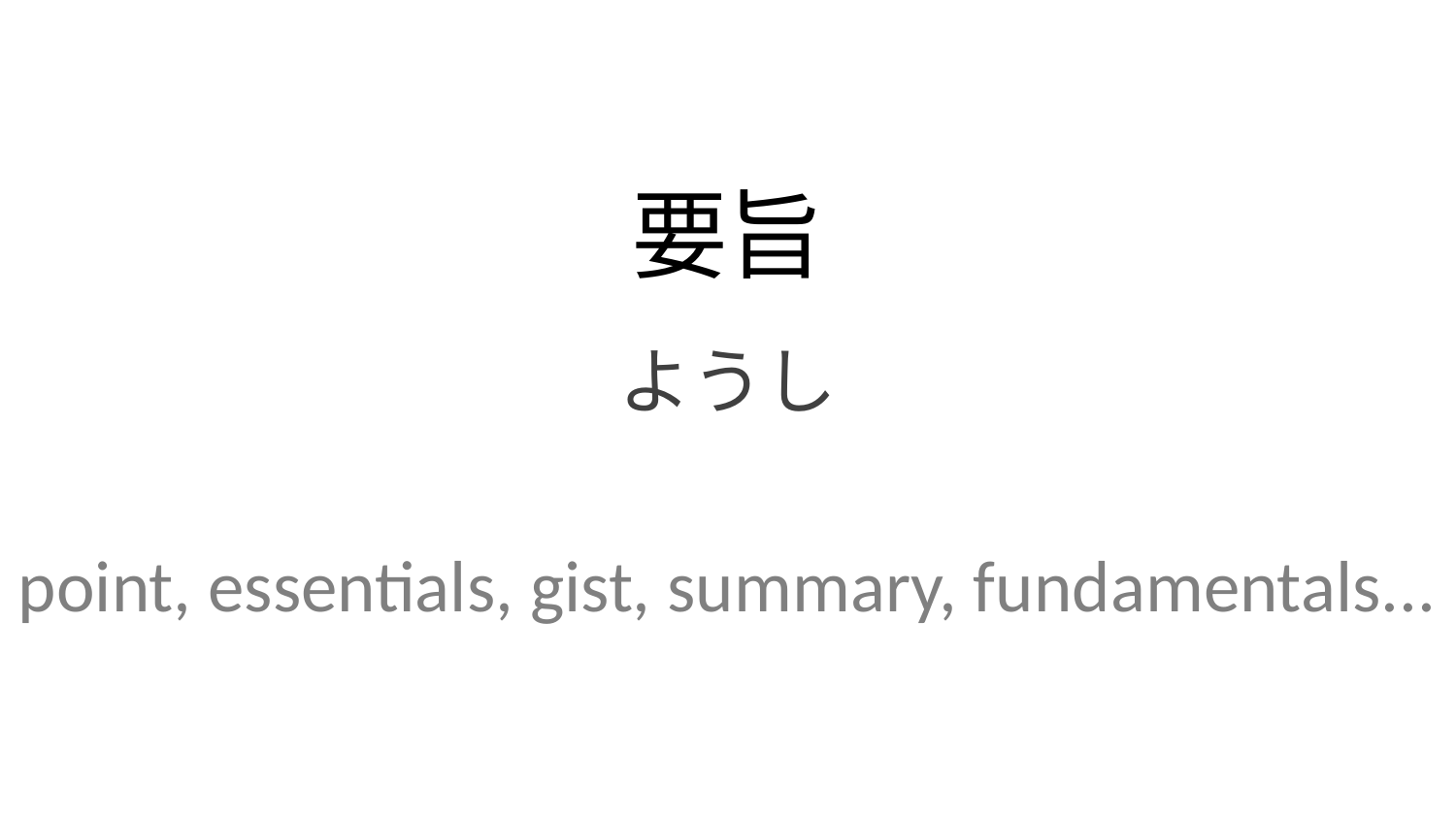

要旨

ようし
point, essentials, gist, summary, fundamentals...